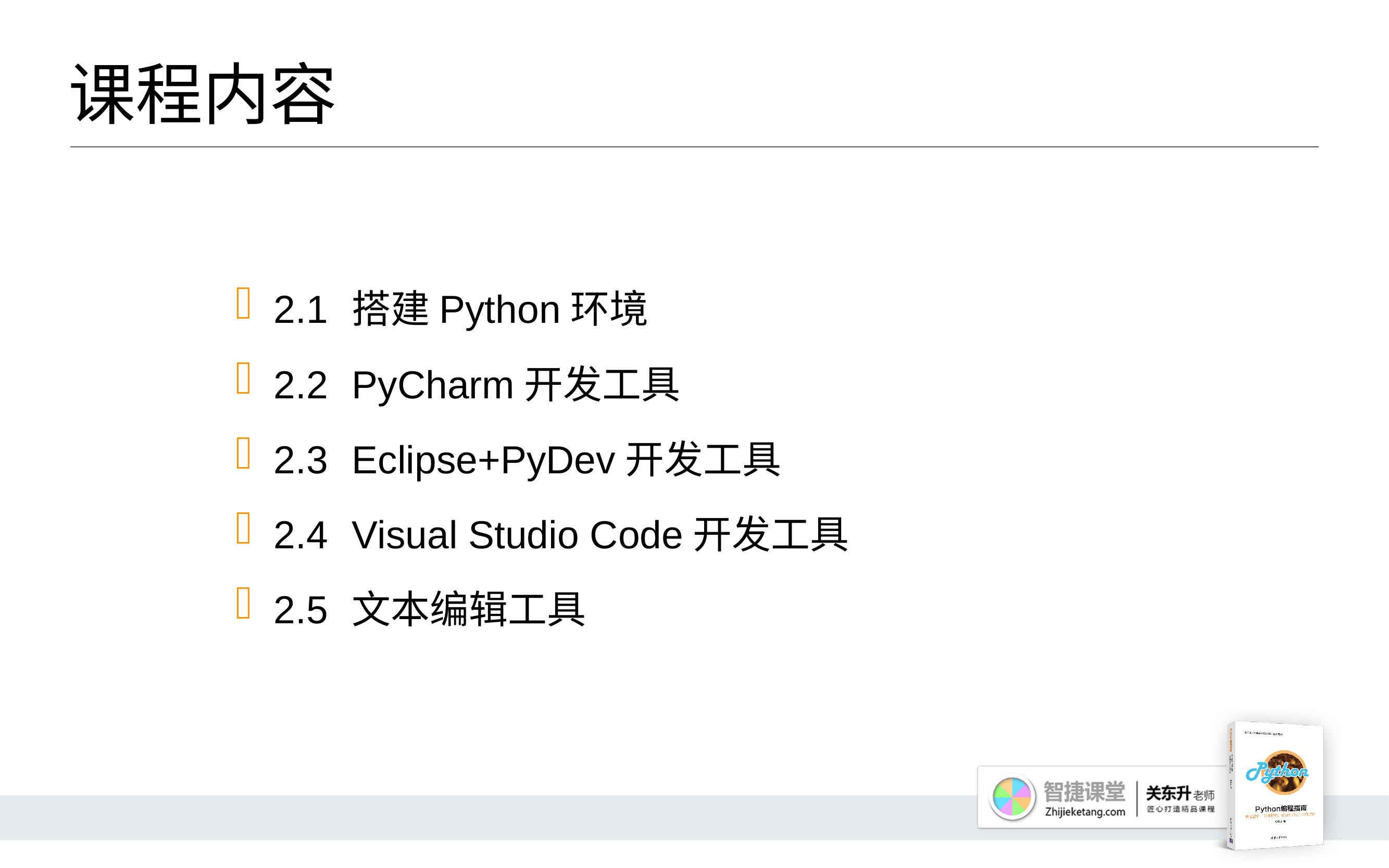

# 课程内容
2.1 	搭建Python环境
2.2 	PyCharm开发工具
2.3 	Eclipse+PyDev开发工具
2.4 	Visual Studio Code开发工具
2.5 	文本编辑工具